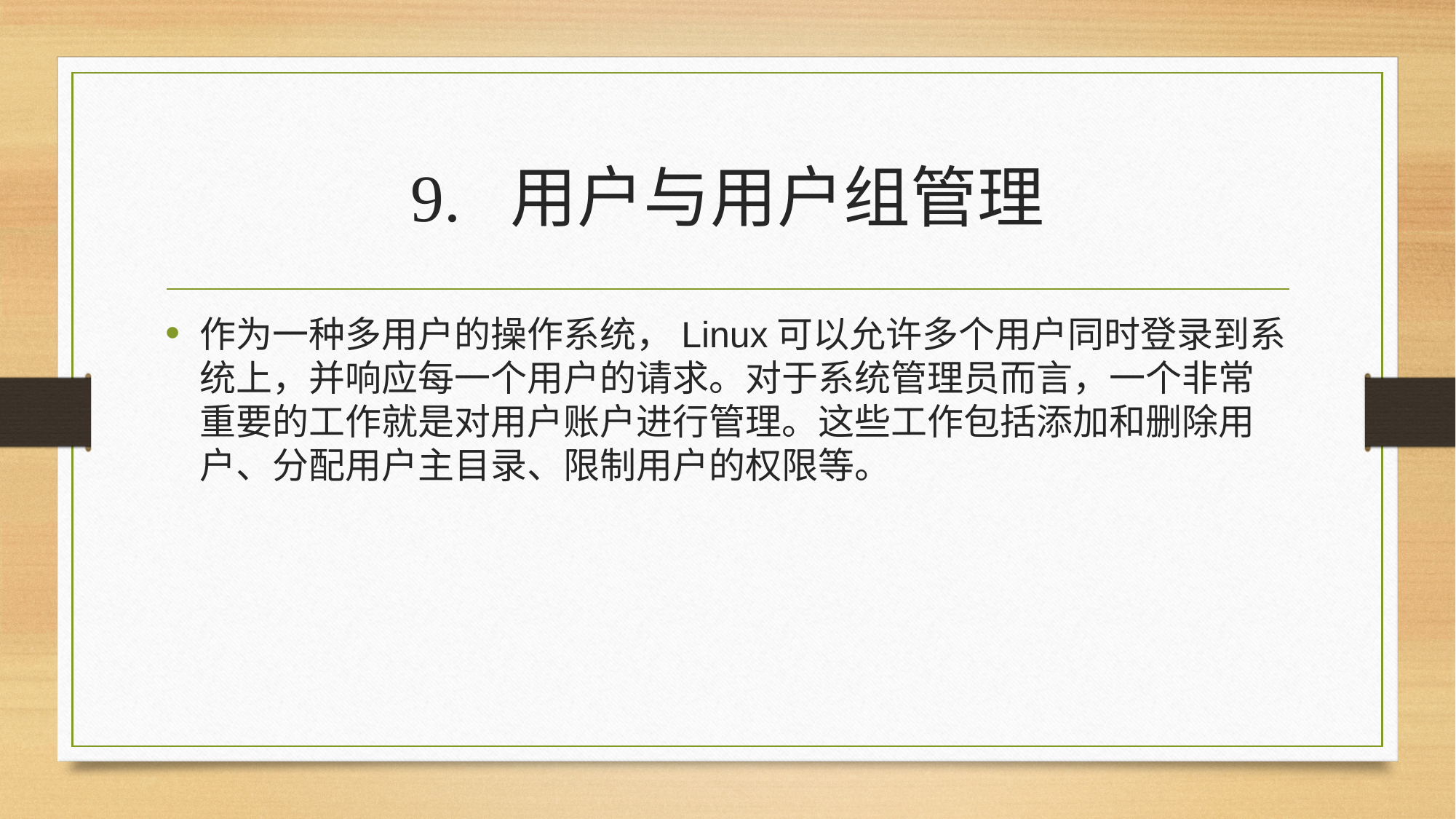

# 9.  用户与用户组管理
作为一种多用户的操作系统，Linux可以允许多个用户同时登录到系统上，并响应每一个用户的请求。对于系统管理员而言，一个非常重要的工作就是对用户账户进行管理。这些工作包括添加和删除用户、分配用户主目录、限制用户的权限等。